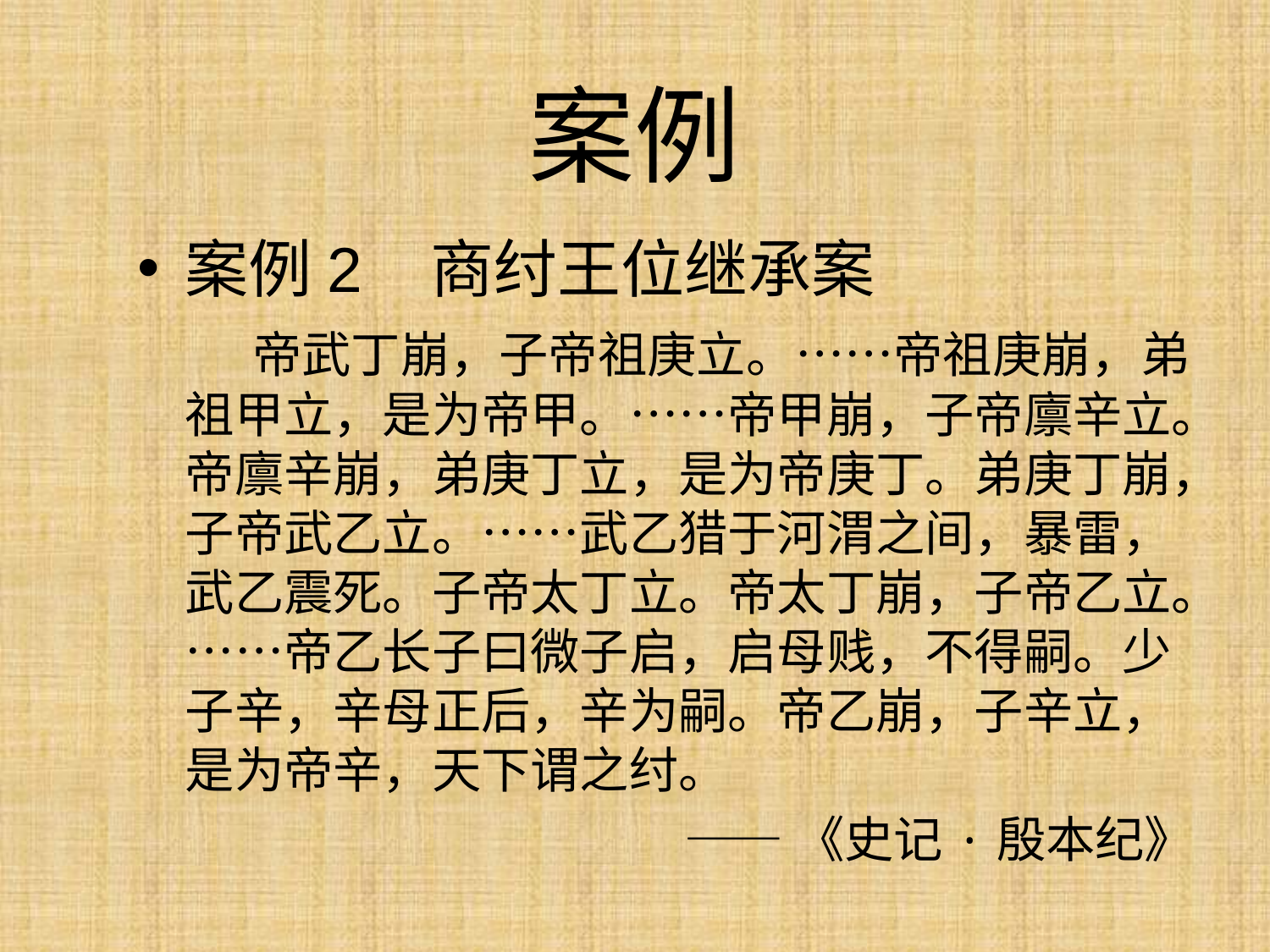

案例
案例2   商纣王位继承案
        帝武丁崩，子帝祖庚立。……帝祖庚崩，弟祖甲立，是为帝甲。……帝甲崩，子帝廪辛立。帝廪辛崩，弟庚丁立，是为帝庚丁。弟庚丁崩，子帝武乙立。……武乙猎于河渭之间，暴雷，武乙震死。子帝太丁立。帝太丁崩，子帝乙立。……帝乙长子曰微子启，启母贱，不得嗣。少子辛，辛母正后，辛为嗣。帝乙崩，子辛立，是为帝辛，天下谓之纣。
——《史记·殷本纪》